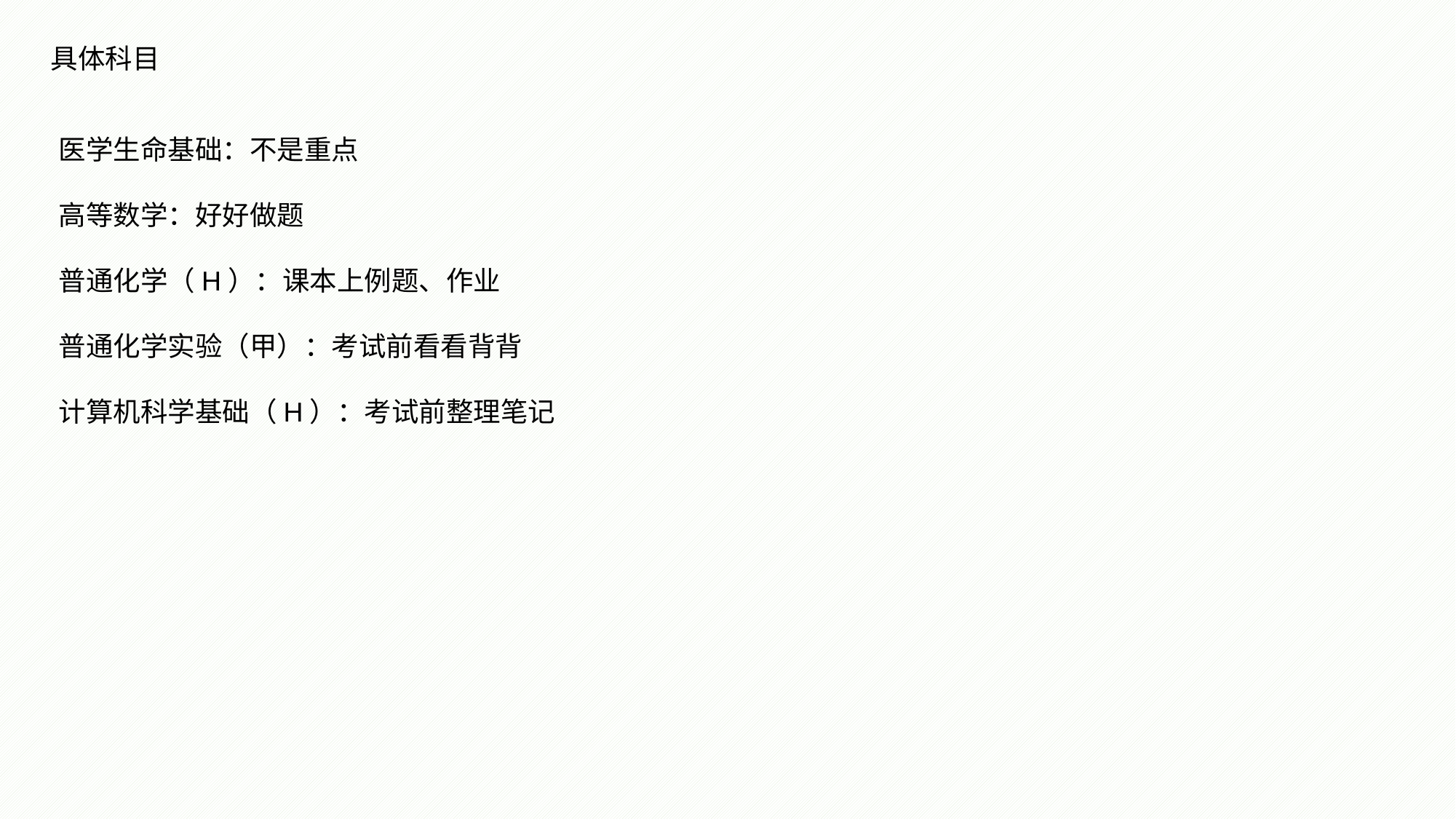

具体科目
医学生命基础：不是重点

高等数学：好好做题

普通化学（H）：课本上例题、作业

普通化学实验（甲）：考试前看看背背

计算机科学基础（H）：考试前整理笔记